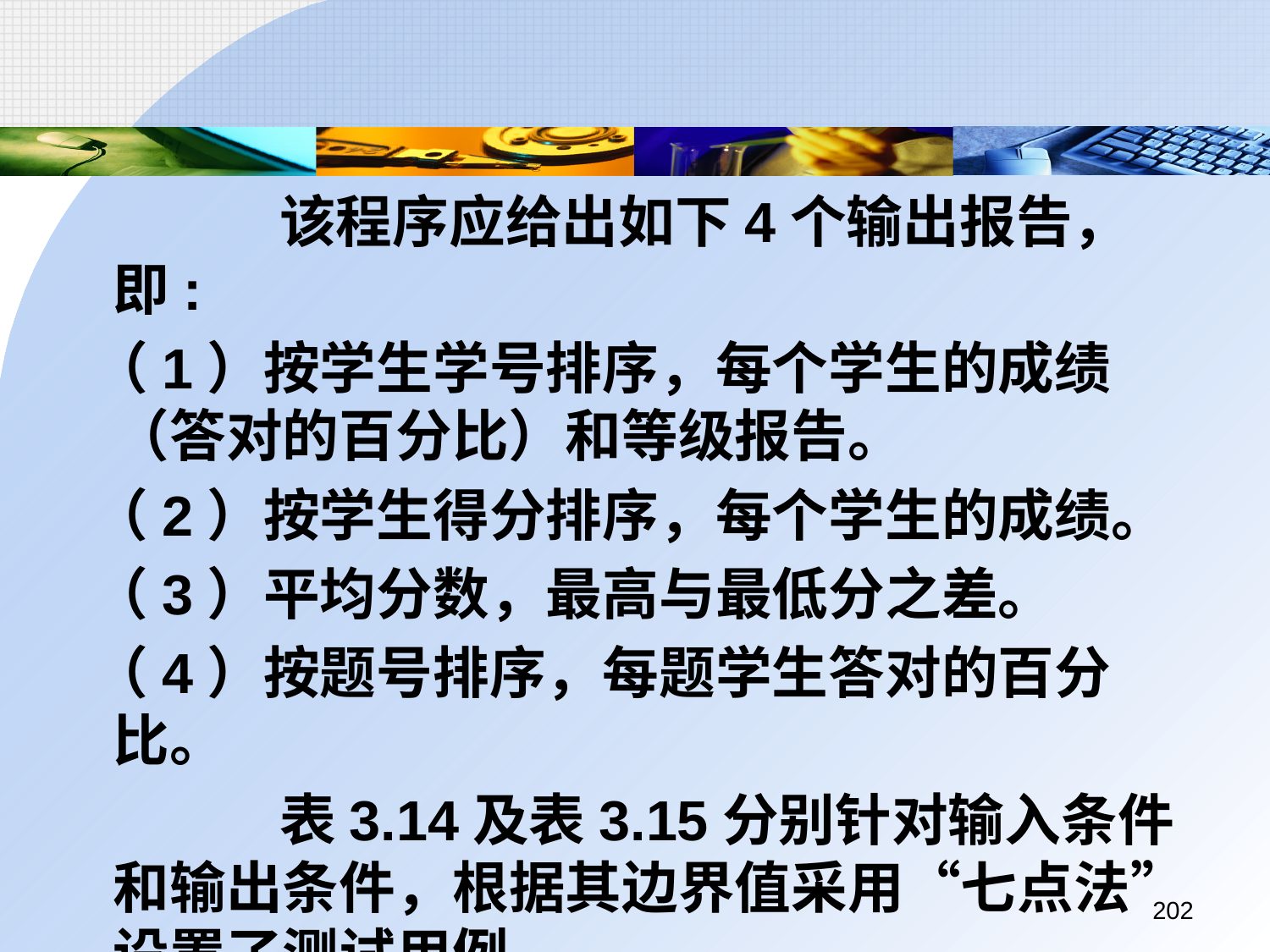

该程序应给出如下4个输出报告，即:
 （1）按学生学号排序，每个学生的成绩（答对的百分比）和等级报告。
 （2）按学生得分排序，每个学生的成绩。
 （3）平均分数，最高与最低分之差。
 （4）按题号排序，每题学生答对的百分比。
		  表3.14及表3.15分别针对输入条件和输出条件，根据其边界值采用“七点法”设置了测试用例。

202